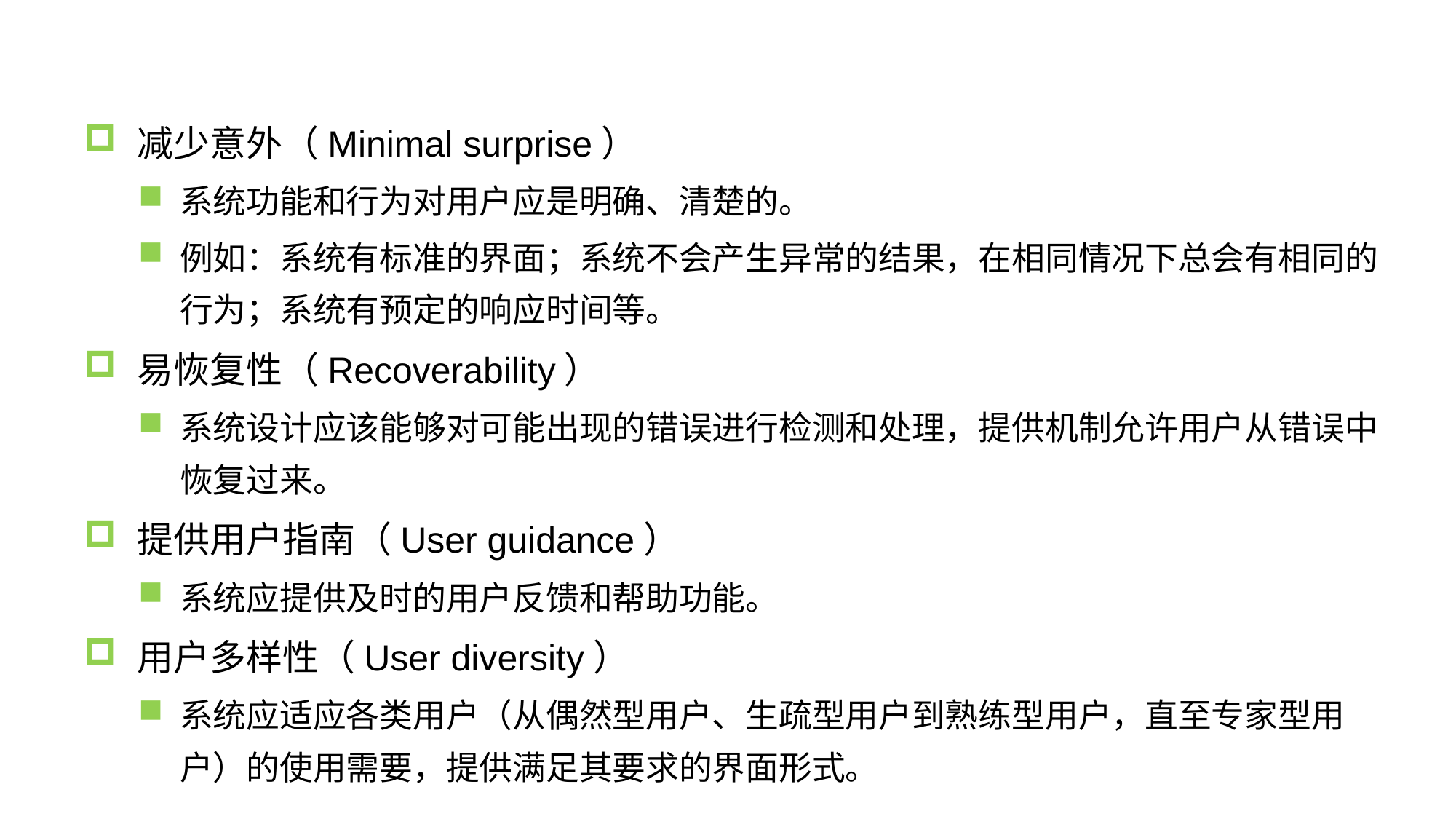

#
减少意外（Minimal surprise）
系统功能和行为对用户应是明确、清楚的。
例如：系统有标准的界面；系统不会产生异常的结果，在相同情况下总会有相同的行为；系统有预定的响应时间等。
易恢复性（Recoverability）
系统设计应该能够对可能出现的错误进行检测和处理，提供机制允许用户从错误中恢复过来。
提供用户指南（User guidance）
系统应提供及时的用户反馈和帮助功能。
用户多样性（User diversity）
系统应适应各类用户（从偶然型用户、生疏型用户到熟练型用户，直至专家型用户）的使用需要，提供满足其要求的界面形式。

7